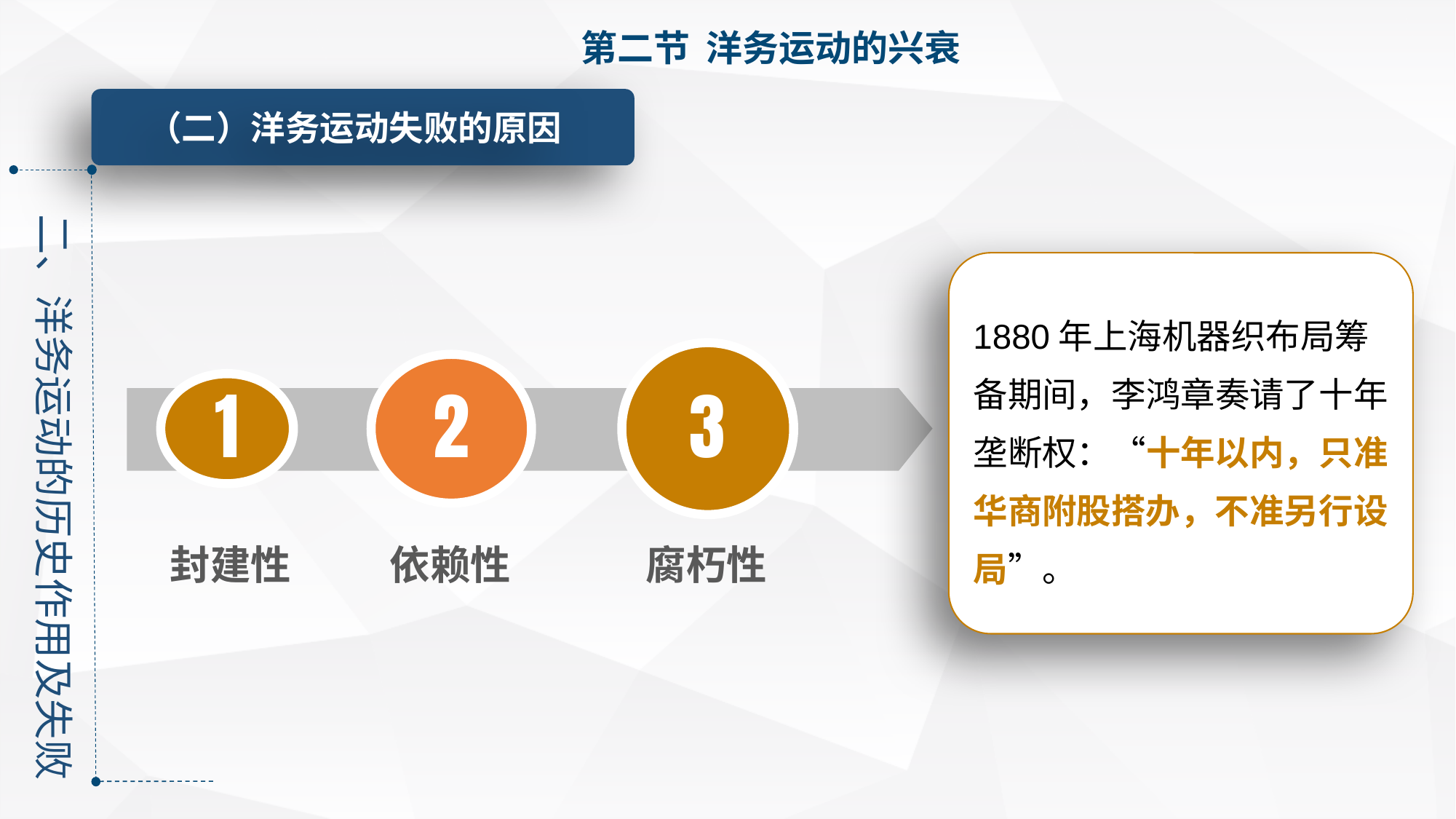

第二节  洋务运动的兴衰

（二）洋务运动失败的原因

二、洋务运动的历史作用及失败
1880年上海机器织布局筹备期间，李鸿章奏请了十年垄断权：“十年以内，只准华商附股搭办，不准另行设局”。
3
2
1

腐朽性
封建性
依赖性